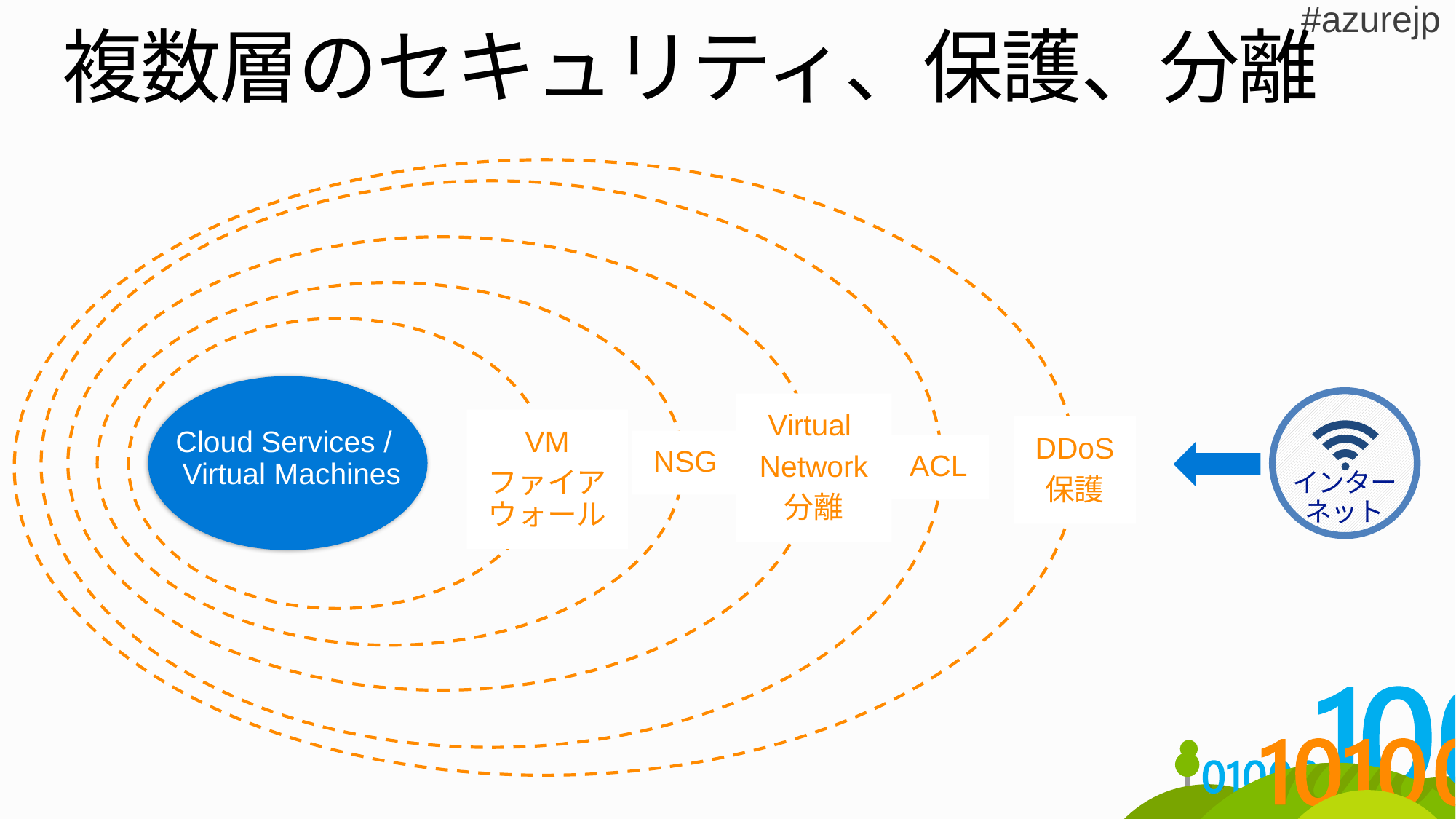

# 複数層のセキュリティ、保護、分離

インター
ネット
Virtual
Network
分離
VM
ファイア
ウォール
Cloud Services /
 Virtual Machines
DDoS
保護
NSG
ACL